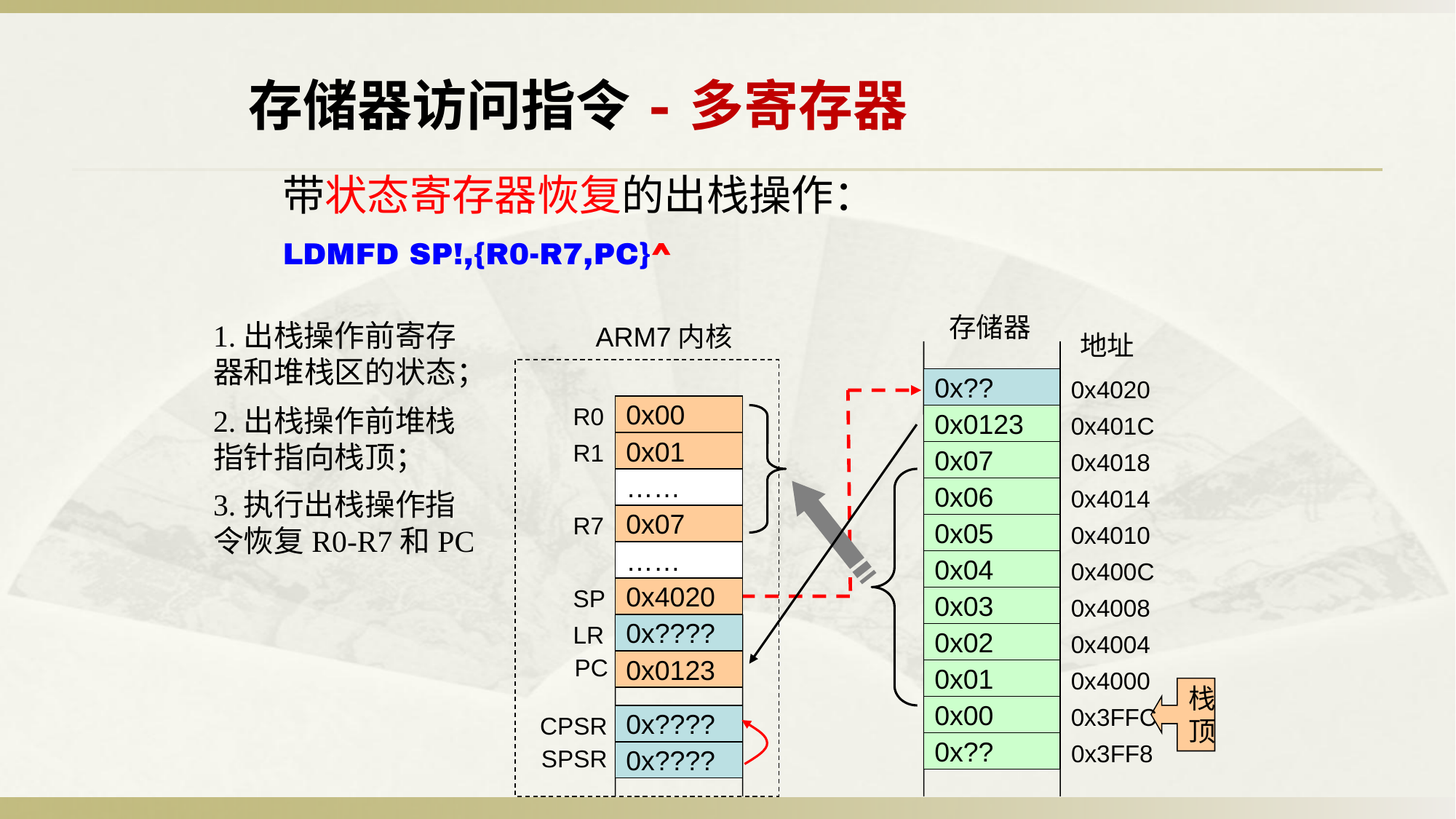

存储器访问指令-多寄存器

带状态寄存器恢复的出栈操作：
LDMFD SP!,{R0-R7,PC}^
存储器
ARM7内核
地址

0x??
0x4020
R0
0x??
0x??
0x0123
0x401C
R1
0x??
0x??
0x07
0x06
0x05
0x04
0x03
0x02
0x01
0x00
0x4018
……
0x??
0x4014
R7
0x??
0x??
0x4010
……
0x??
0x400C
SP
0x4020
0x3FFC
0x??
0x4008
LR

0x????

0x??
0x4004

PC
0x????
0x??
0x4000
0x??
0x3FFC
CPSR
0x????
0x??
0x3FF8
SPSR
0x????
1.出栈操作前寄存器和堆栈区的状态；

2.出栈操作前堆栈指针指向栈顶；
0x00

0x01

0x07

0x07
0x06
0x05
0x04
0x03
0x02
0x01
0x00
0x0123

0x0123
3.执行出栈操作指令恢复R0-R7和PC
0x4020

 栈
 顶